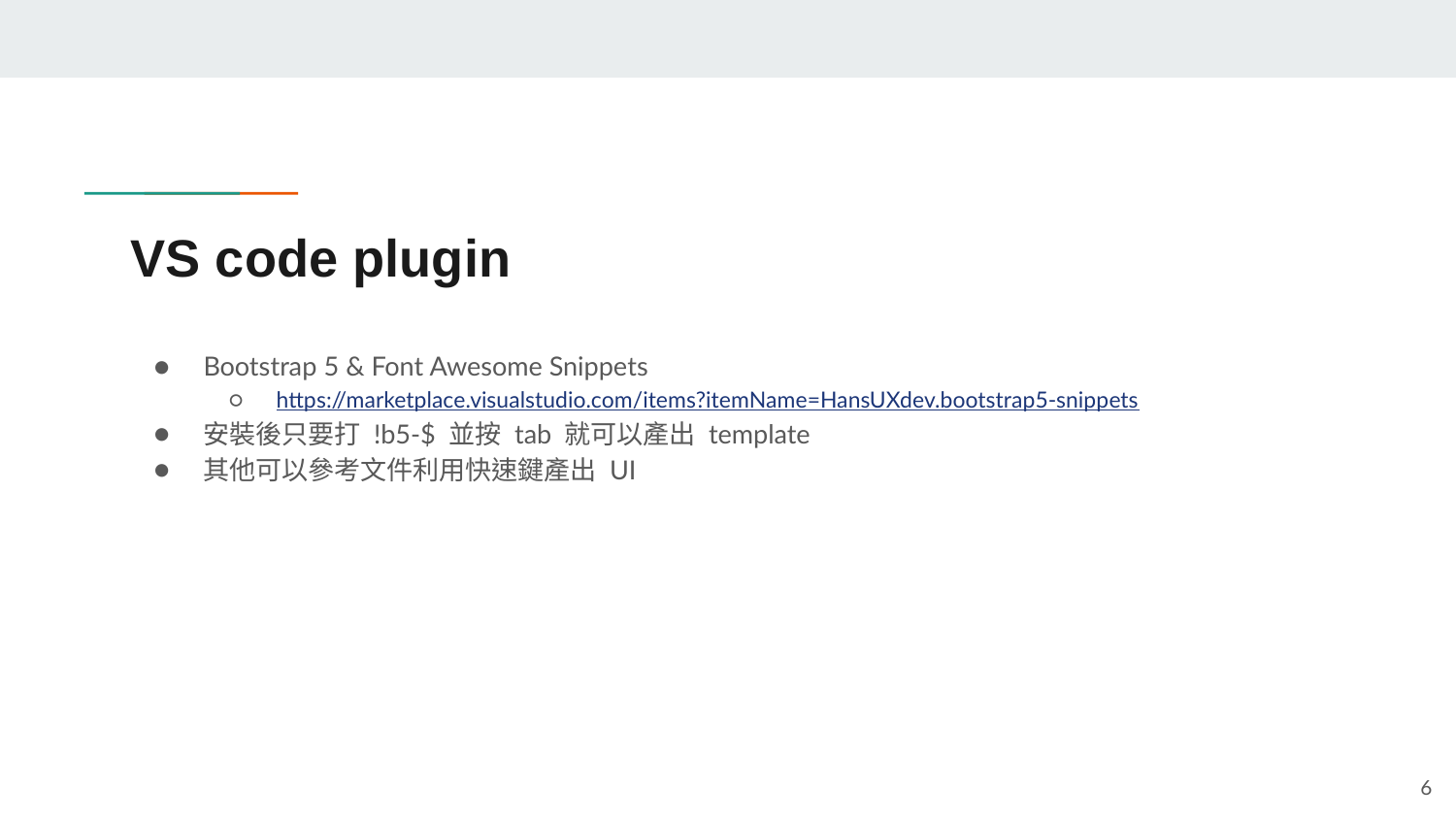

# VS code plugin
Bootstrap 5 & Font Awesome Snippets
https://marketplace.visualstudio.com/items?itemName=HansUXdev.bootstrap5-snippets
安裝後只要打 !b5-$ 並按 tab 就可以產出 template
其他可以參考文件利用快速鍵產出 UI
6